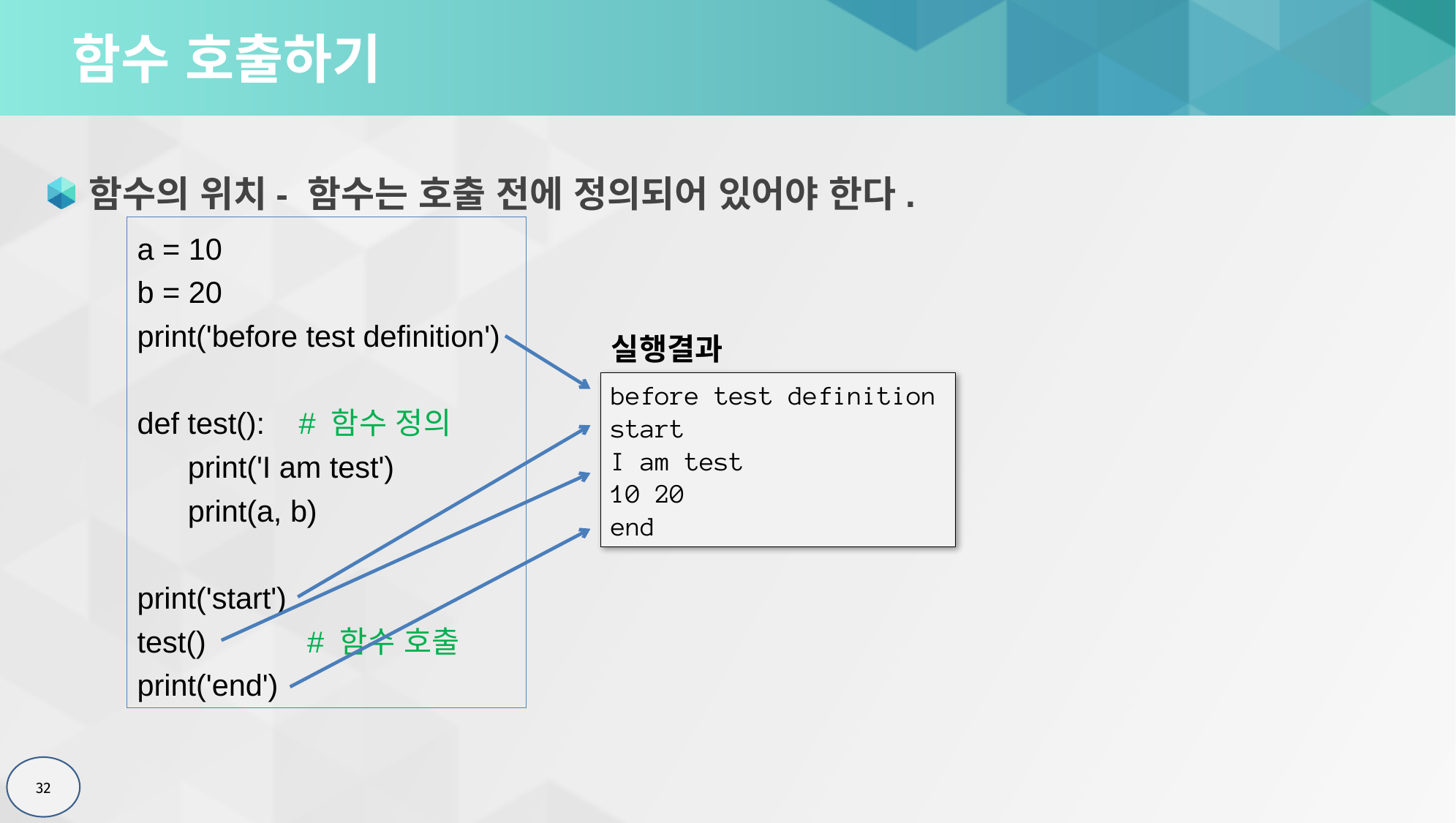

# 함수 호출하기
함수의 위치- 함수는 호출 전에 정의되어 있어야 한다.
a = 10
b = 20
print('before test definition')

def test():    # 함수 정의
      print('I am test')
      print(a, b)

print('start')
test()            # 함수 호출
print('end')
실행결과
before test definition
start
I am test
10 20
end